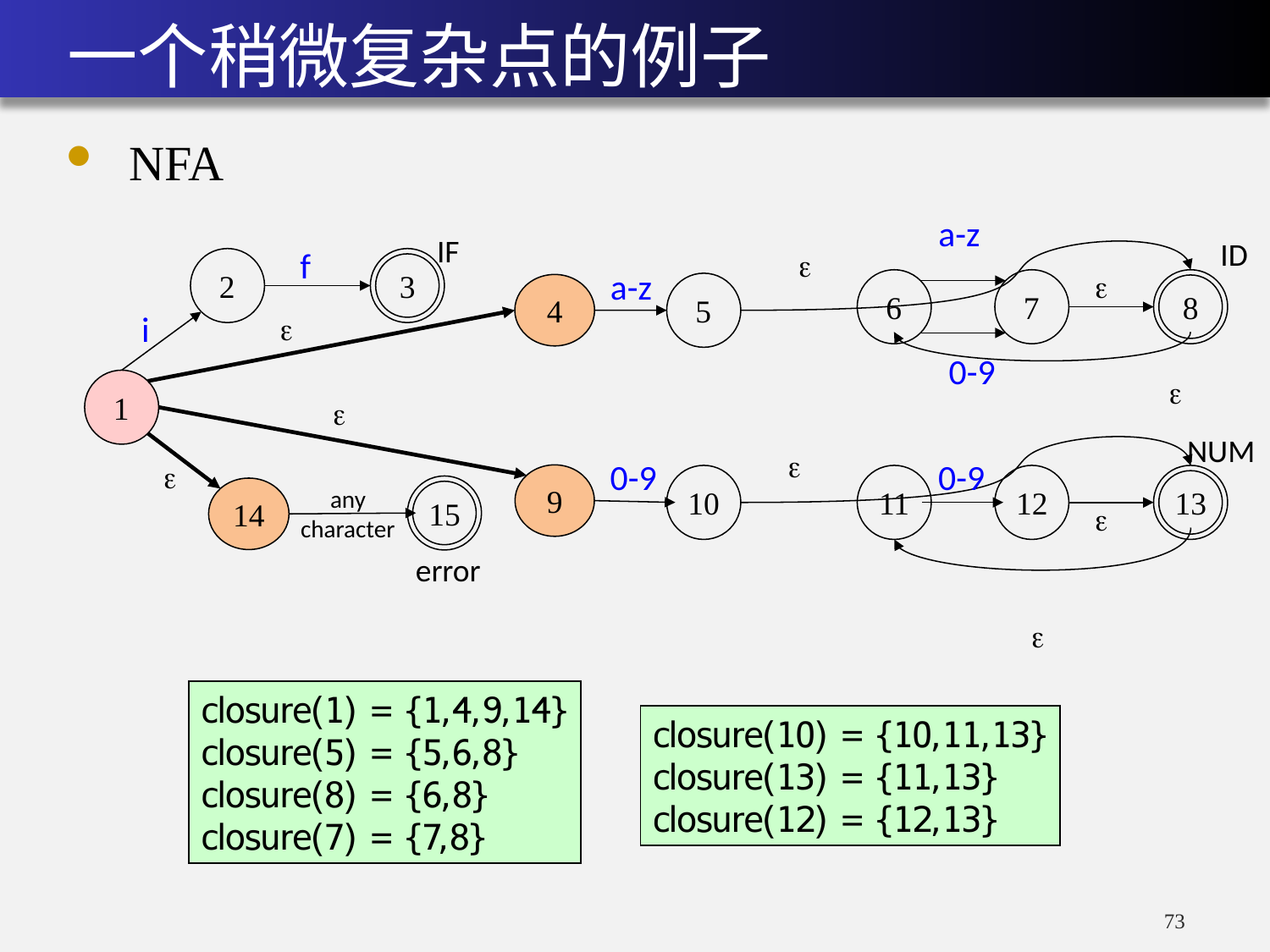

# 一个稍微复杂点的例子
NFA
a-z
IF
ID
ε
f

2

3
ε
a-z
4

6

7

8

5
ε
i
0-9
ε

1
ε
NUM
ε
ε
0-9
0-9
9

10

11

12

13
14

15
any
character
ε
error
ε
closure(1) = {1,4,9,14}
closure(5) = {5,6,8}
closure(8) = {6,8}
closure(7) = {7,8}
closure(10) = {10,11,13}
closure(13) = {11,13}
closure(12) = {12,13}
73